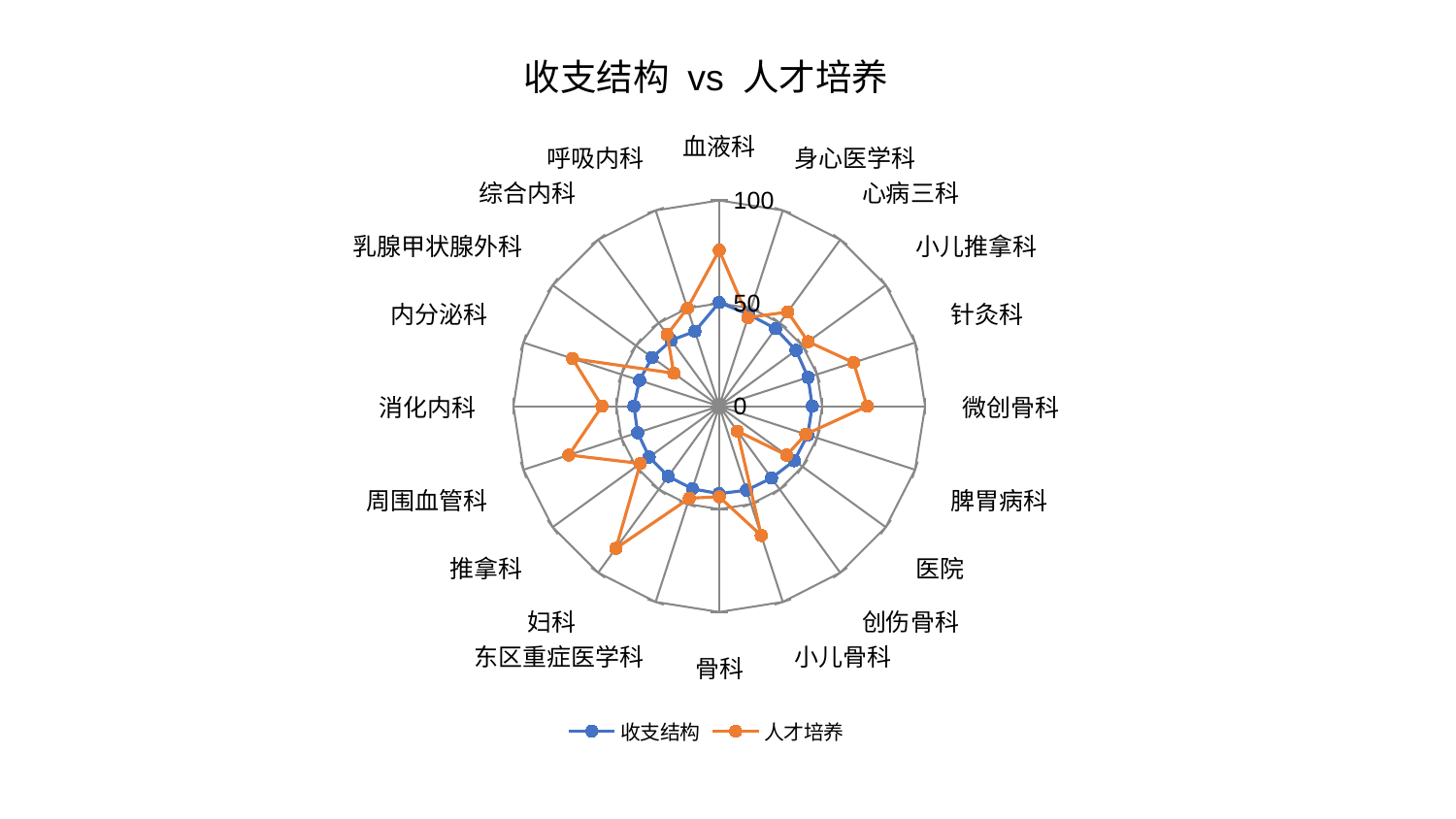

### Chart: 收支结构 vs 人才培养

| Category | 收支结构 | 人才培养 |
|---|---|---|
| 血液科 | 50.40640377698708 | 75.77053393959201 |
| 身心医学科 | 46.794726571882286 | 45.277929183762616 |
| 心病三科 | 46.59912052013787 | 56.63336988399854 |
| 小儿推拿科 | 46.112576362671405 | 53.34941046175689 |
| 针灸科 | 45.38634833366015 | 68.59777153929595 |
| 微创骨科 | 45.20654179706802 | 71.86595681410869 |
| 脾胃病科 | 45.1737710253505 | 44.22480770260548 |
| 医院 | 45.05810875232962 | 40.49619041193395 |
| 创伤骨科 | 43.200262174380754 | 14.979413472511396 |
| 小儿骨科 | 42.96409255069103 | 66.079943223288 |
| 骨科 | 42.50840427736719 | 44.03948519603818 |
| 东区重症医学科 | 42.21841984392674 | 47.02310804745388 |
| 妇科 | 42.169610747392646 | 85.39404526894684 |
| 推拿科 | 42.08375716164467 | 47.36705714841284 |
| 周围血管科 | 41.67776505578629 | 76.81270096147435 |
| 消化内科 | 41.447766135766386 | 56.94095163430158 |
| 内分泌科 | 40.72086731787004 | 74.93850793633788 |
| 乳腺甲状腺外科 | 40.3060751797566 | 27.25486893009902 |
| 综合内科 | 39.58348226784989 | 43.0800267562648 |
| 呼吸内科 | 38.2671835564064 | 50.031629287571356 |
75